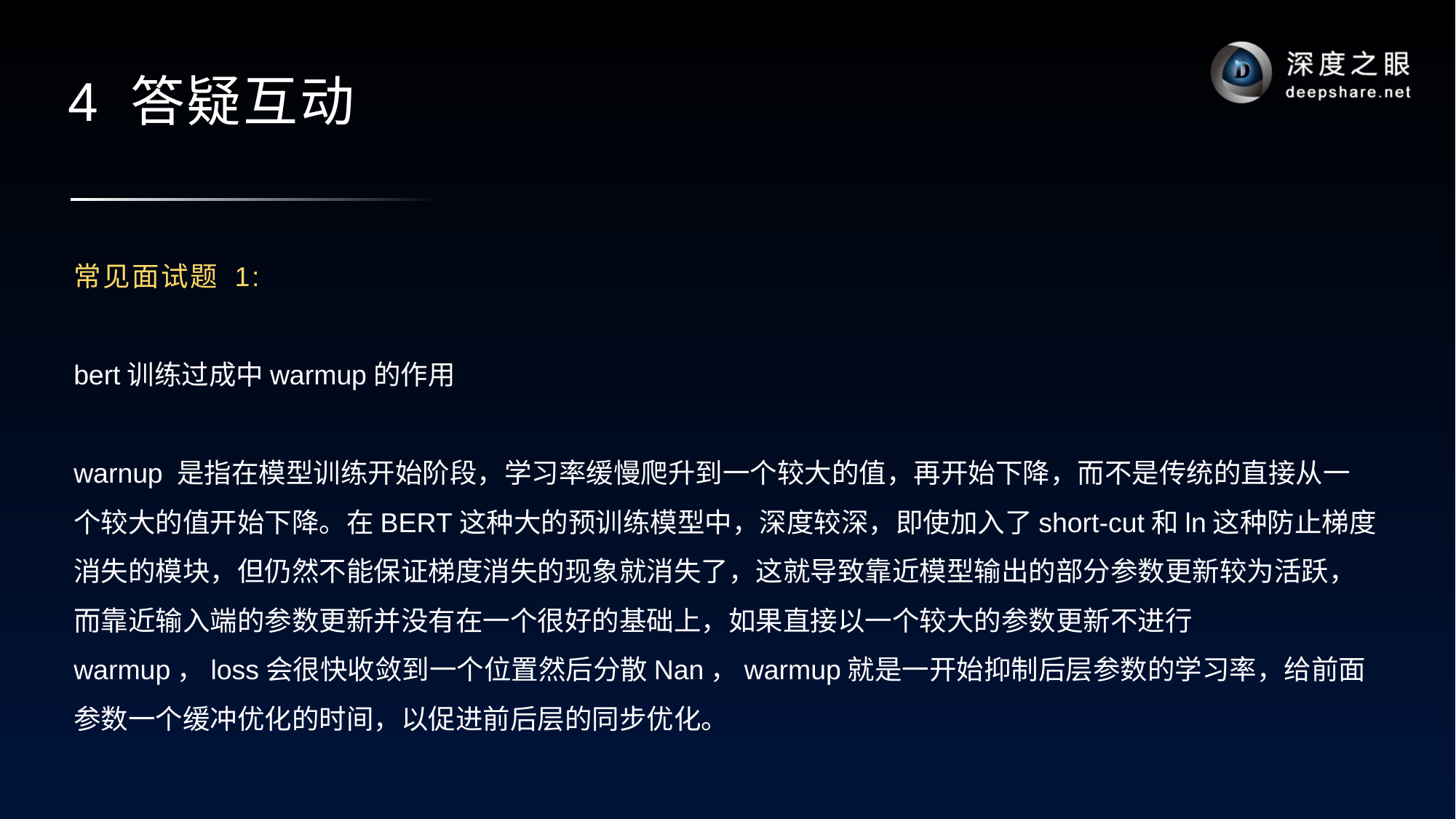

# 4 答疑互动
常见面试题 1:

bert训练过成中warmup的作用
warnup 是指在模型训练开始阶段，学习率缓慢爬升到一个较大的值，再开始下降，而不是传统的直接从一个较大的值开始下降。在BERT这种大的预训练模型中，深度较深，即使加入了short-cut和ln这种防止梯度消失的模块，但仍然不能保证梯度消失的现象就消失了，这就导致靠近模型输出的部分参数更新较为活跃，而靠近输入端的参数更新并没有在一个很好的基础上，如果直接以一个较大的参数更新不进行warmup，loss会很快收敛到一个位置然后分散Nan，warmup就是一开始抑制后层参数的学习率，给前面参数一个缓冲优化的时间，以促进前后层的同步优化。